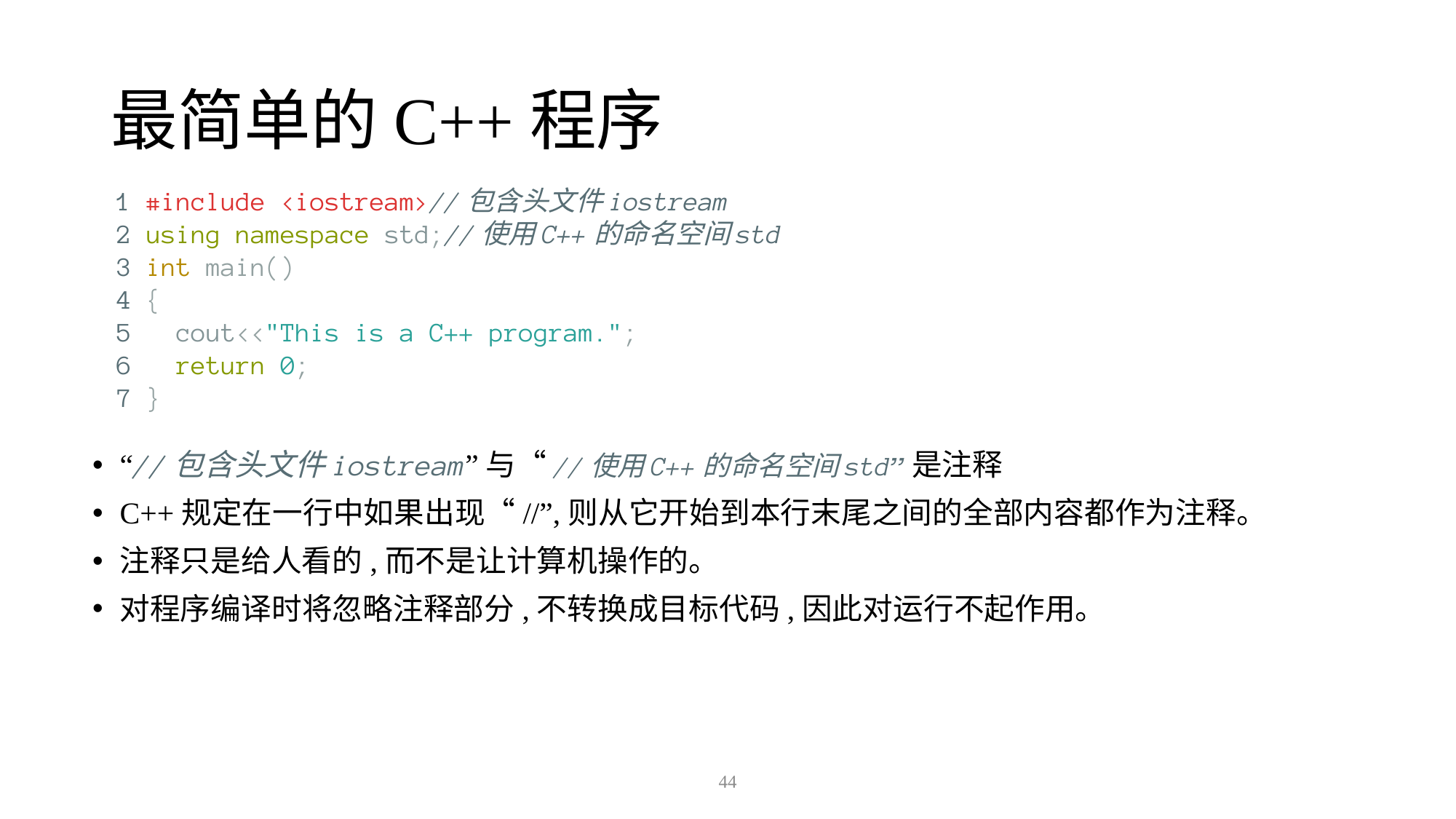

# 最简单的C++程序
 1 #include <iostream>//包含头文件iostream
 2 using namespace std;//使用C++的命名空间std
 3 int main()
 4 {
 5   cout<<"This is a C++ program.";
 6   return 0;
 7 }
“//包含头文件iostream”与“//使用C++的命名空间std”是注释
C++规定在一行中如果出现“//”,则从它开始到本行末尾之间的全部内容都作为注释。
注释只是给人看的,而不是让计算机操作的。
对程序编译时将忽略注释部分,不转换成目标代码,因此对运行不起作用。

44